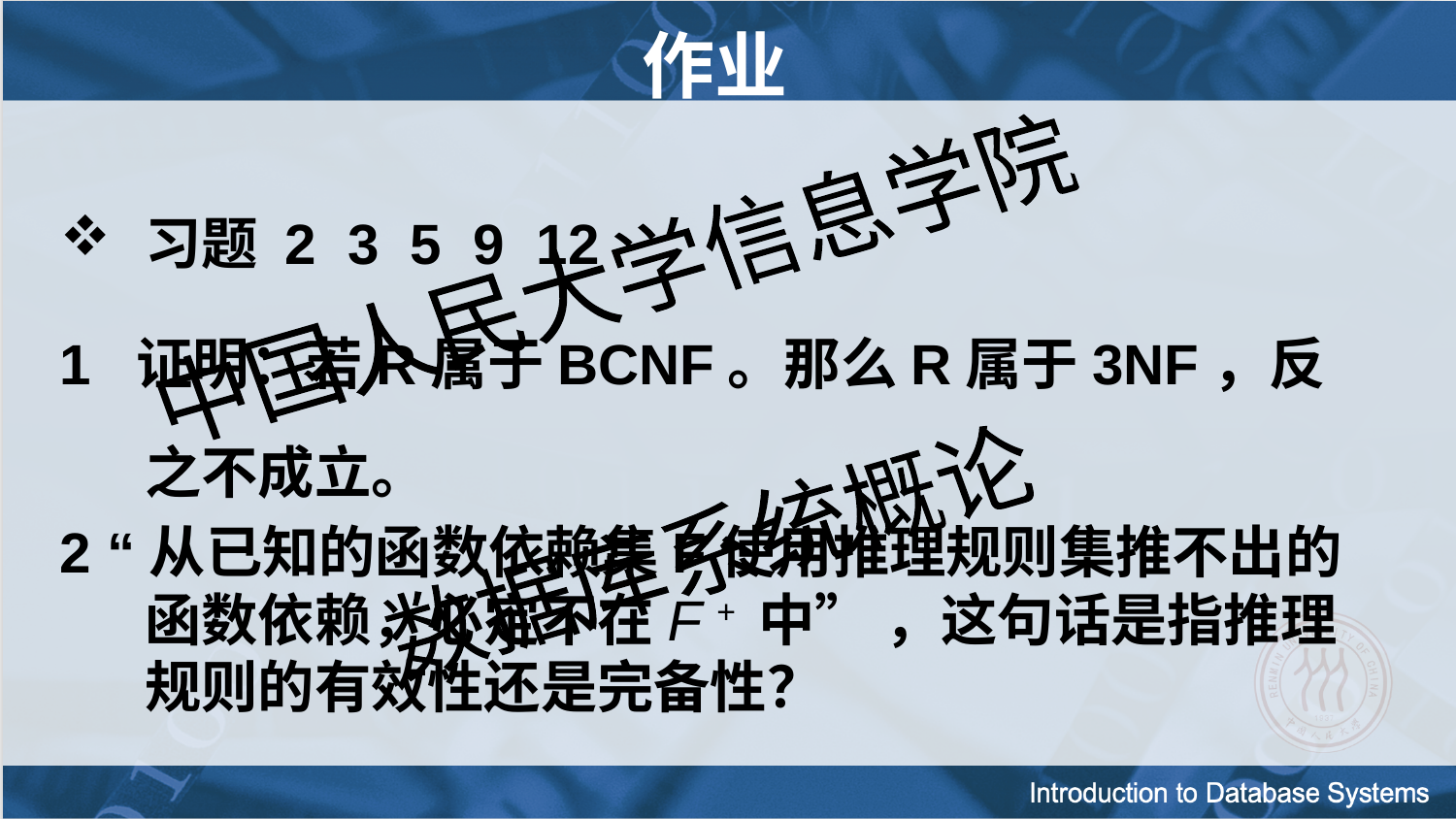

# 作业
习题 2  3  5  9  12
1  证明：若R属于BCNF。那么R属于3NF，反之不成立。
2 “从已知的函数依赖集F使用推理规则集推不出的函数依赖，必定不在F + 中” ，这句话是指推理规则的有效性还是完备性？